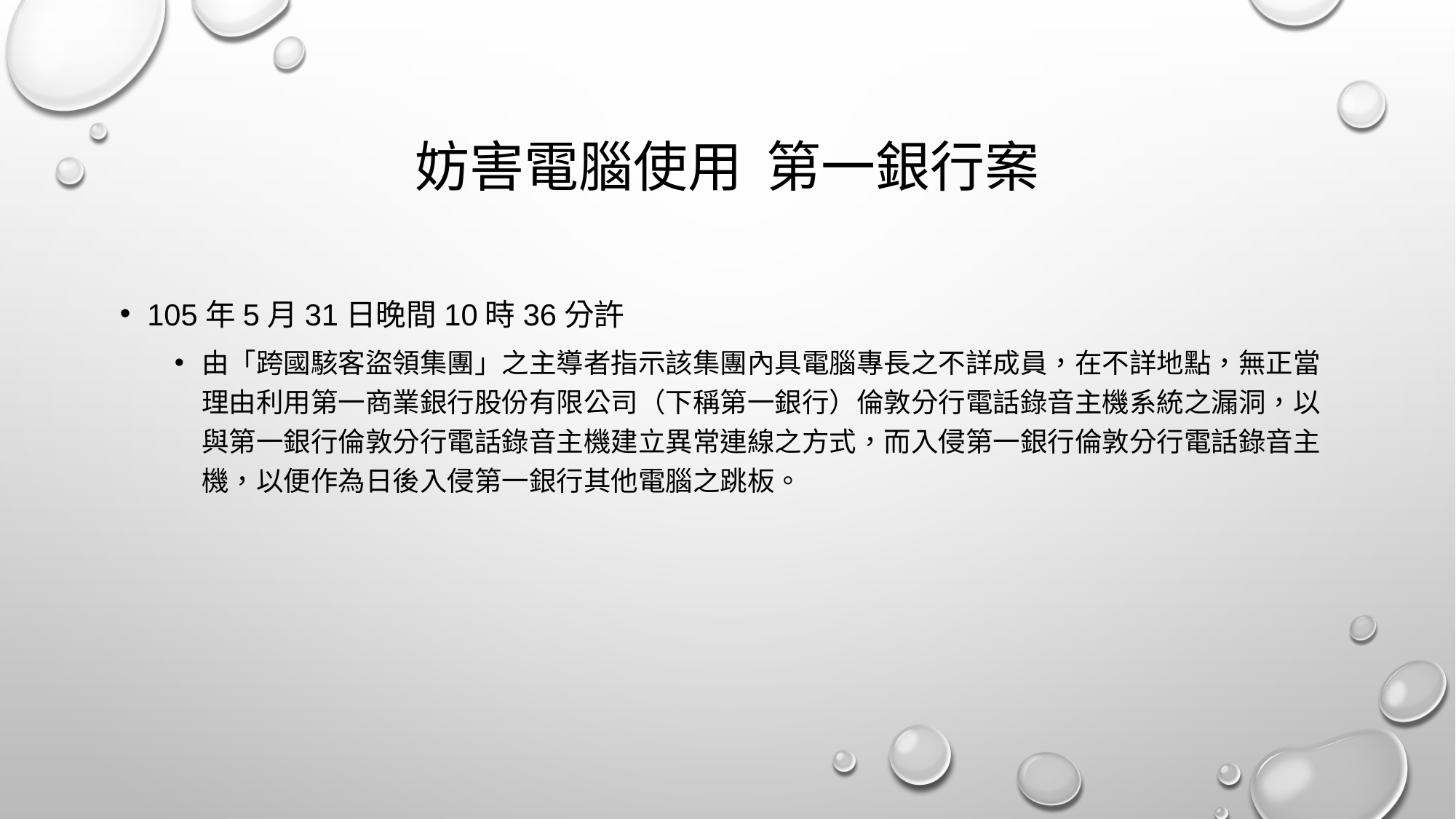

# 妨害電腦使用  第一銀行案
105年5月31日晚間10時36分許
由「跨國駭客盜領集團」之主導者指示該集團內具電腦專長之不詳成員，在不詳地點，無正當理由利用第一商業銀行股份有限公司（下稱第一銀行）倫敦分行電話錄音主機系統之漏洞，以與第一銀行倫敦分行電話錄音主機建立異常連線之方式，而入侵第一銀行倫敦分行電話錄音主機，以便作為日後入侵第一銀行其他電腦之跳板。